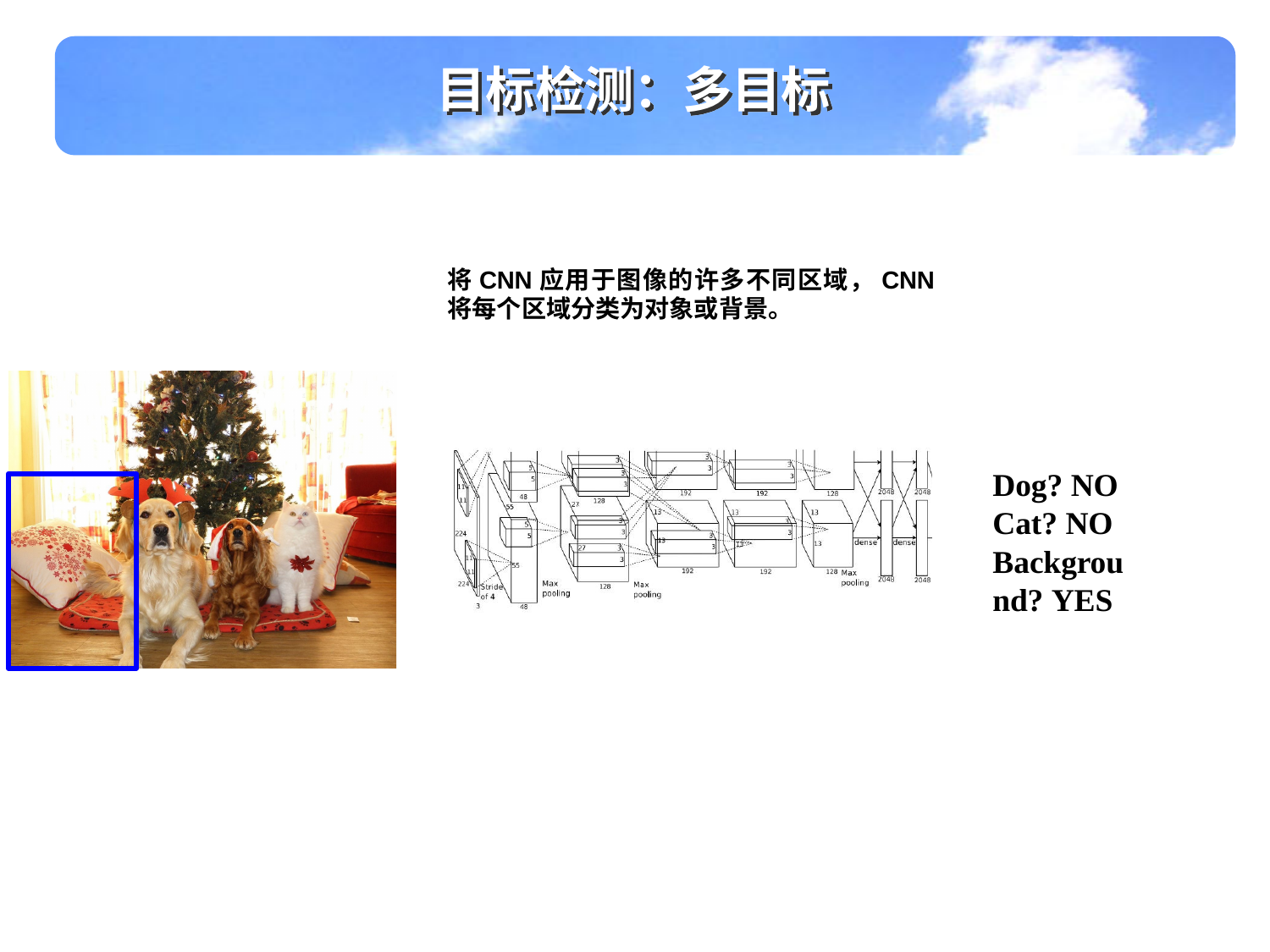

目标检测：多目标
将CNN应用于图像的许多不同区域，CNN将每个区域分类为对象或背景。

Dog? NO  Cat? NO
Background? YES